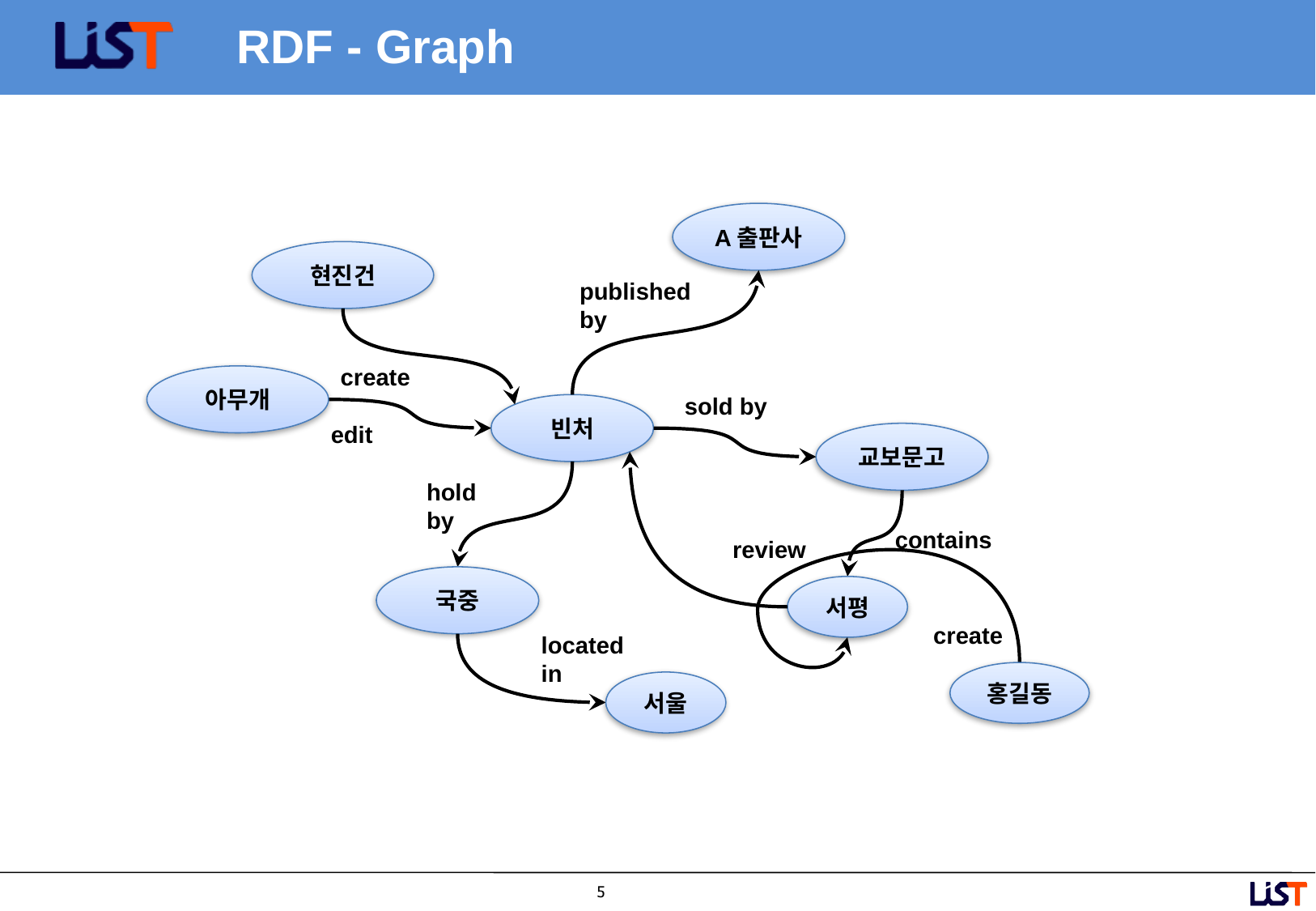

# RDF - Graph
A출판사
현진건
published by
create
아무개
sold by
빈처
edit
교보문고
hold by
contains
review
국중
서평
create
located in
홍길동
서울